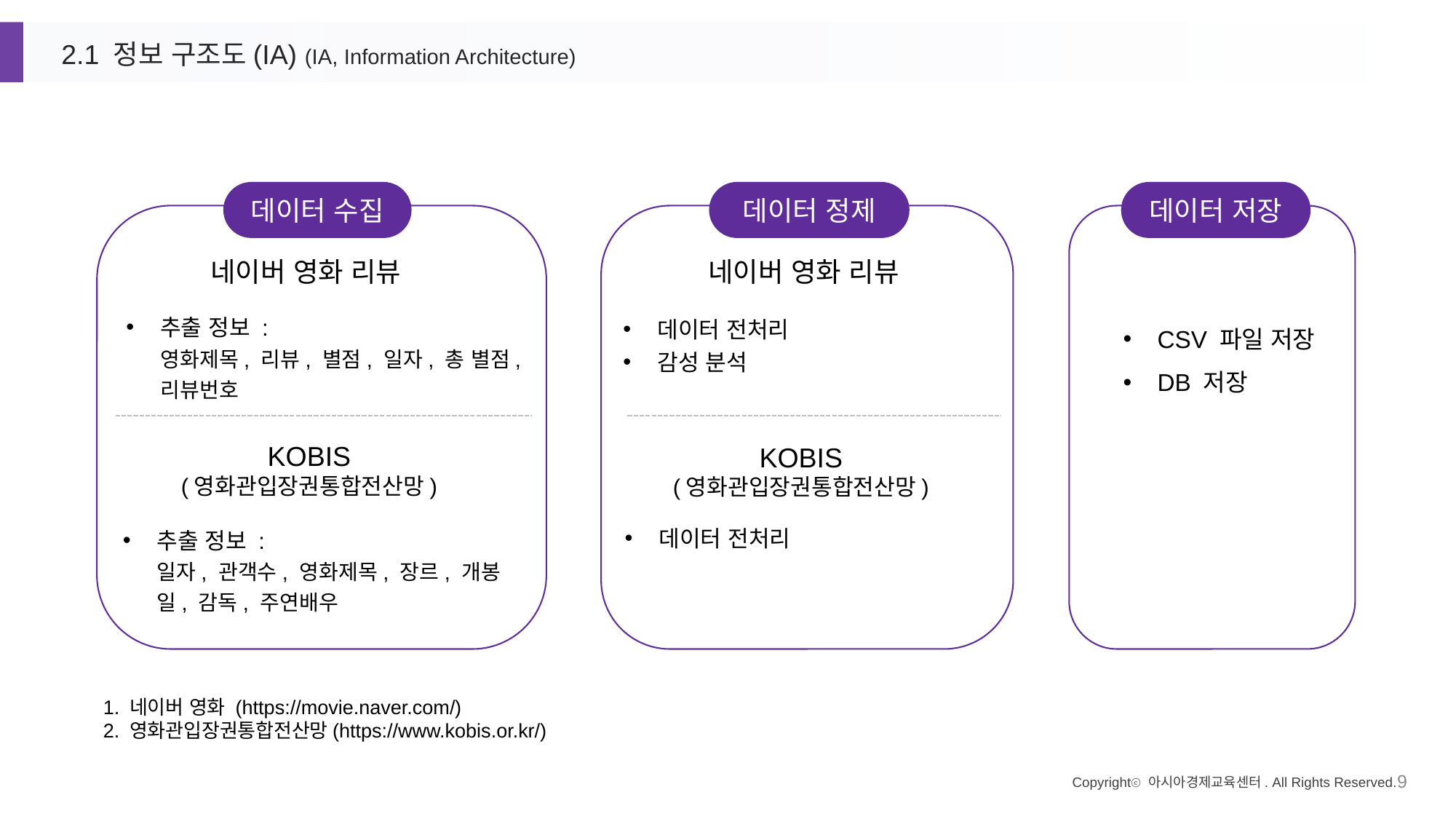

2.1 정보 구조도(IA) (IA, Information Architecture)

데이터 수집
데이터 정제
데이터 저장

네이버 영화 리뷰
네이버 영화 리뷰
추출 정보 :
영화제목, 리뷰, 별점, 일자, 총 별점,
리뷰번호
CSV 파일 저장
DB 저장
데이터 전처리
감성 분석

KOBIS
(영화관입장권통합전산망)
KOBIS
(영화관입장권통합전산망)
데이터 전처리
추출 정보 :
일자, 관객수, 영화제목, 장르, 개봉일, 감독, 주연배우
1. 네이버 영화 (https://movie.naver.com/)
2. 영화관입장권통합전산망(https://www.kobis.or.kr/)
Copyrightⓒ 아시아경제교육센터. All Rights Reserved.